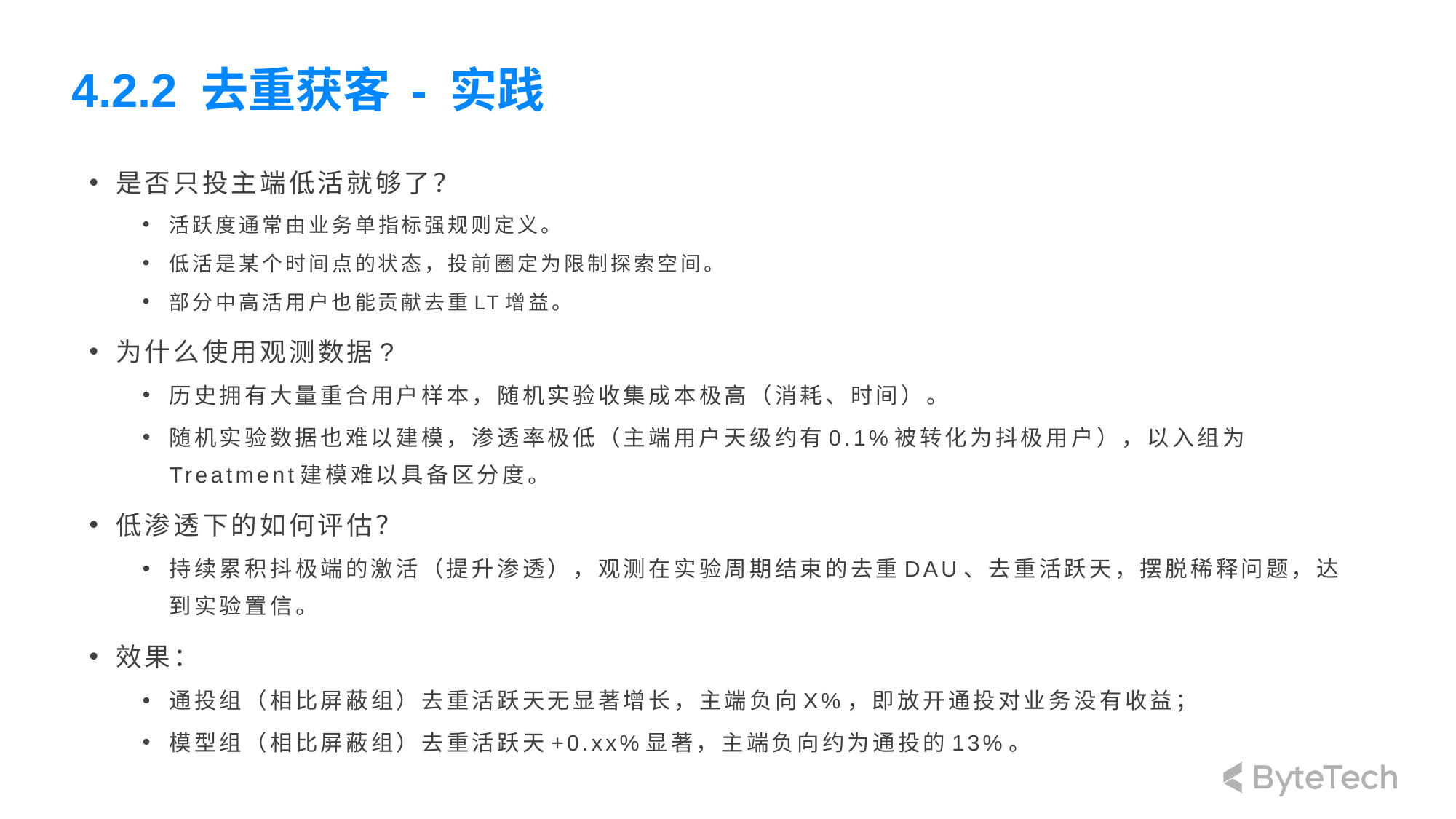

# 4.2.2 去重获客 - 实践
是否只投主端低活就够了？
活跃度通常由业务单指标强规则定义。
低活是某个时间点的状态，投前圈定为限制探索空间。
部分中高活用户也能贡献去重LT增益。
为什么使用观测数据?
历史拥有大量重合用户样本，随机实验收集成本极高（消耗、时间）。
随机实验数据也难以建模，渗透率极低（主端用户天级约有0.1%被转化为抖极用户），以入组为Treatment建模难以具备区分度。
低渗透下的如何评估？
持续累积抖极端的激活（提升渗透），观测在实验周期结束的去重DAU、去重活跃天，摆脱稀释问题，达到实验置信。
效果：
通投组（相比屏蔽组）去重活跃天无显著增长，主端负向X%，即放开通投对业务没有收益；
模型组（相比屏蔽组）去重活跃天+0.xx%显著，主端负向约为通投的13%。